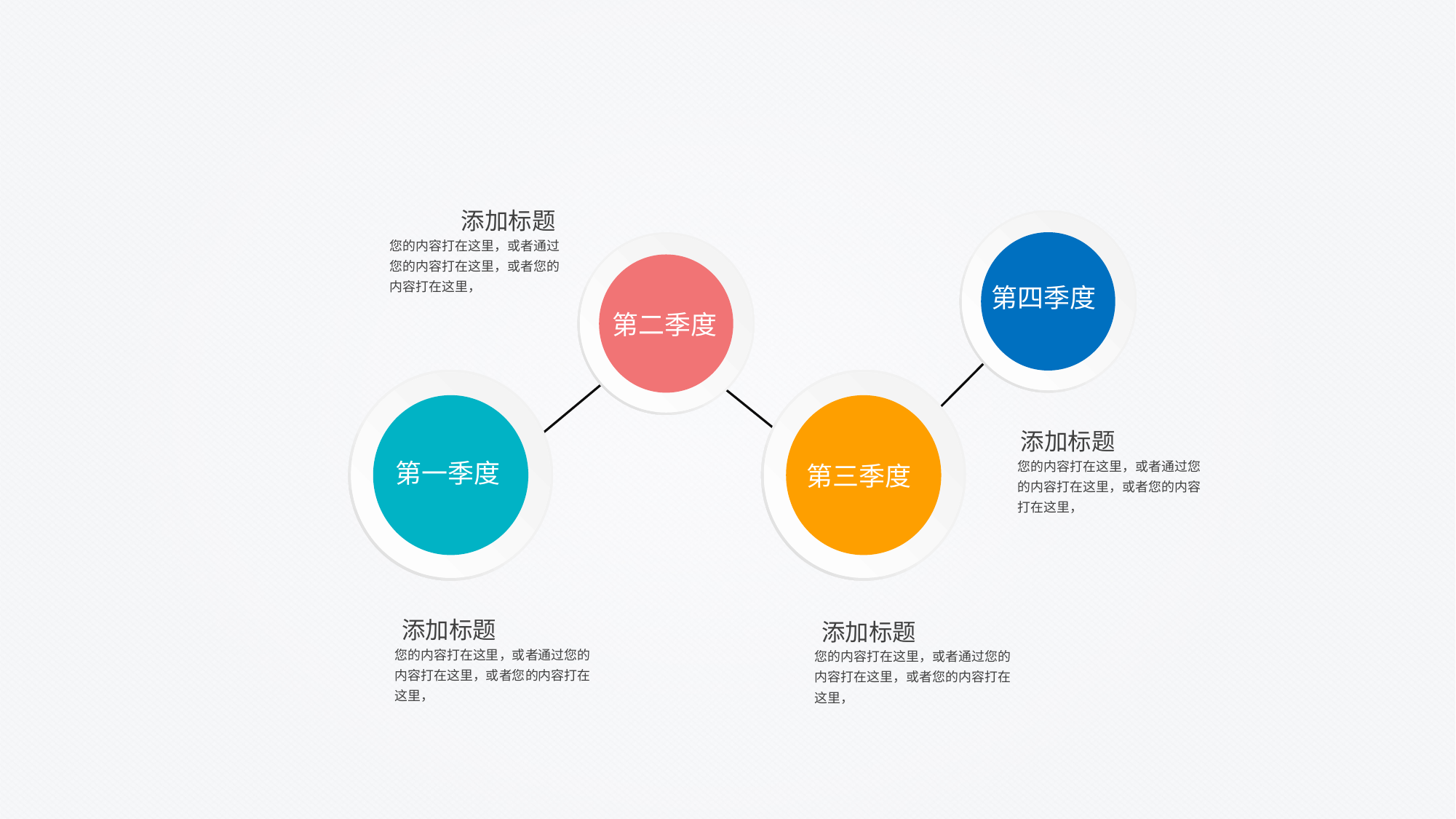

添加标题
您的内容打在这里，或者通过您的内容打在这里，或者您的内容打在这里，

第四季度

第二季度

第一季度

第三季度
添加标题
您的内容打在这里，或者通过您的内容打在这里，或者您的内容打在这里，
添加标题
您的内容打在这里，或者通过您的内容打在这里，或者您的内容打在这里，
添加标题
您的内容打在这里，或者通过您的内容打在这里，或者您的内容打在这里，